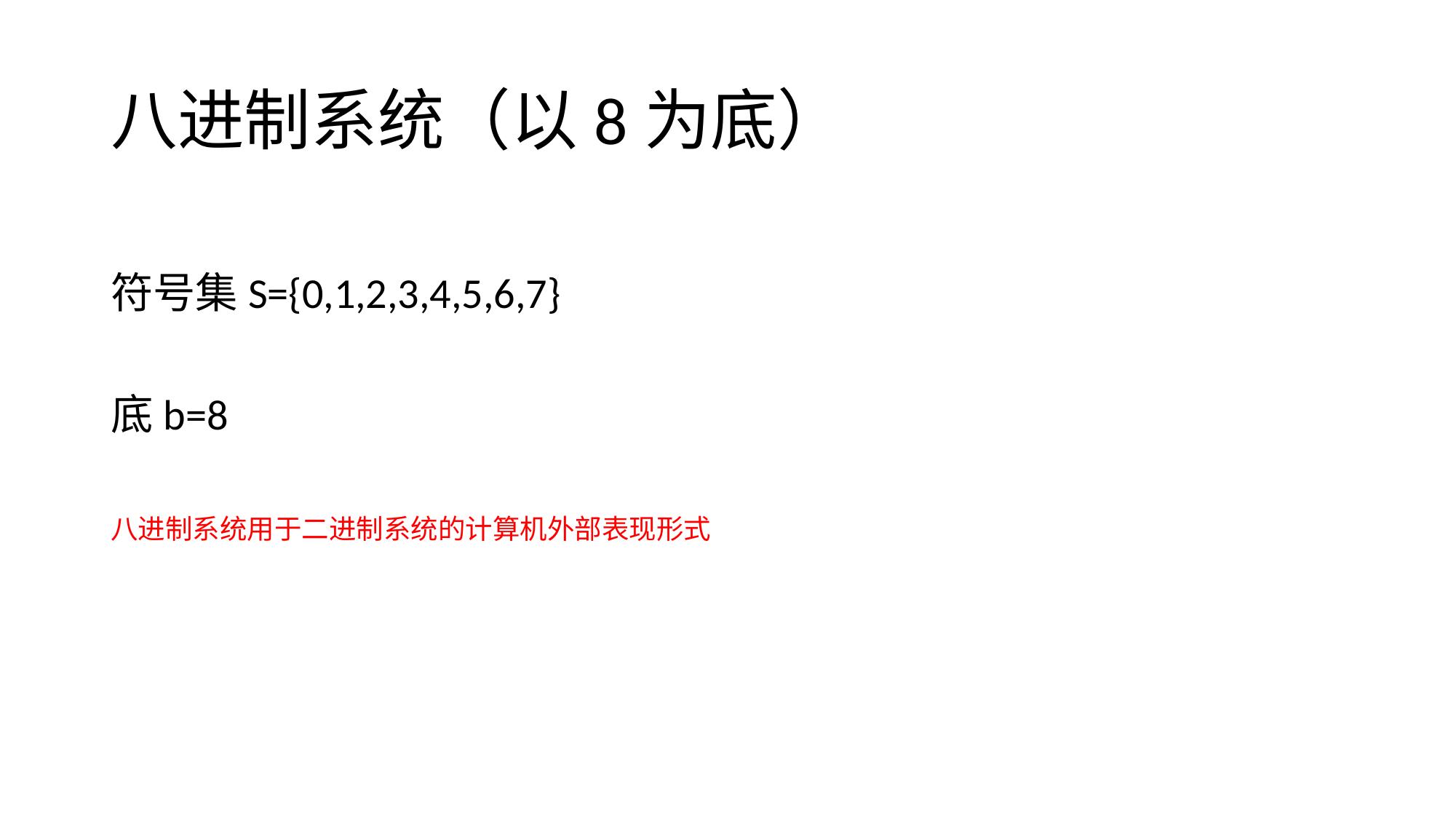

# 八进制系统（以8为底）

符号集S={0,1,2,3,4,5,6,7}

底b=8

八进制系统用于二进制系统的计算机外部表现形式